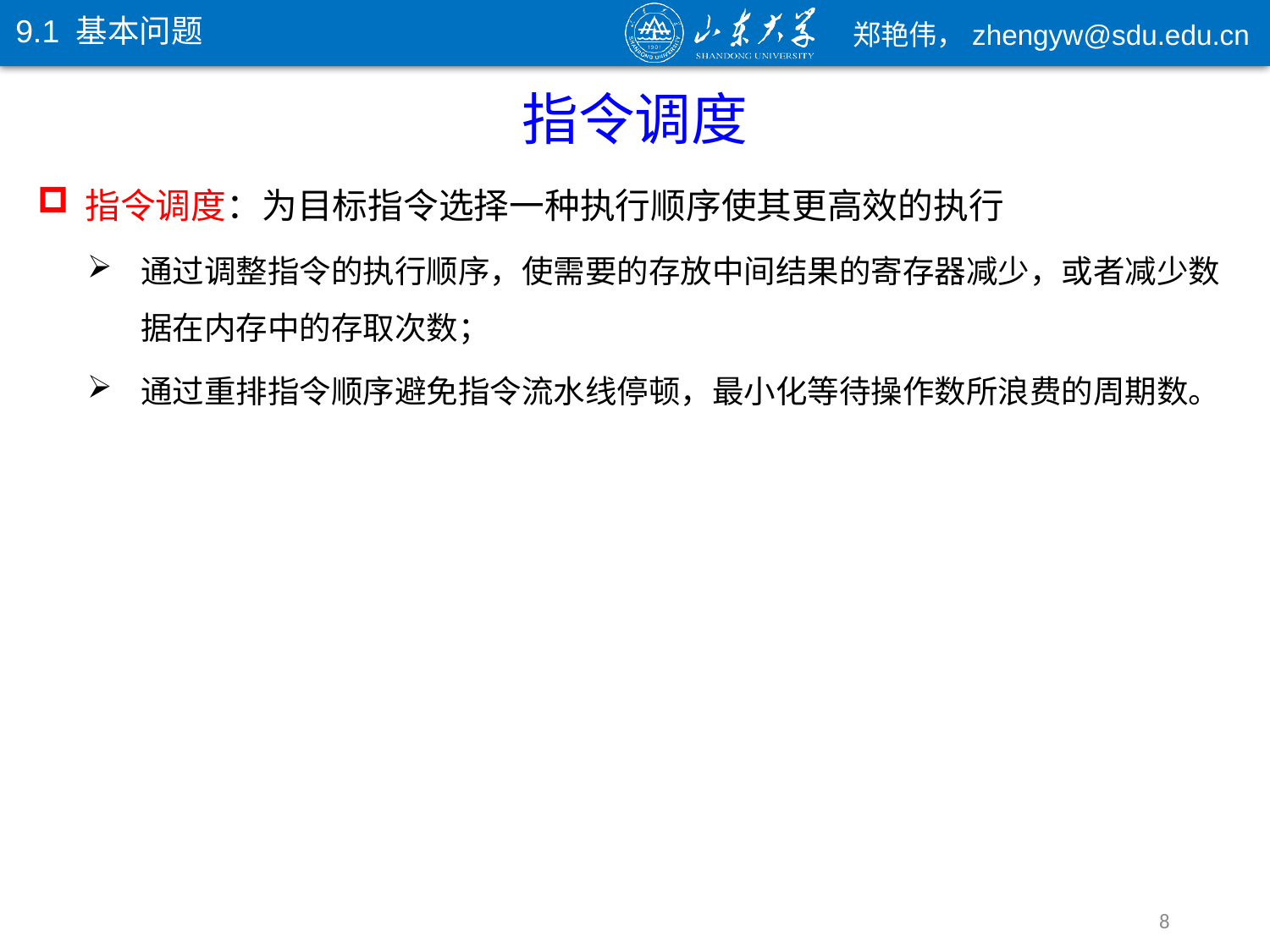

9.1 基本问题
指令调度
指令调度：为目标指令选择一种执行顺序使其更高效的执行
通过调整指令的执行顺序，使需要的存放中间结果的寄存器减少，或者减少数据在内存中的存取次数；
通过重排指令顺序避免指令流水线停顿，最小化等待操作数所浪费的周期数。
8